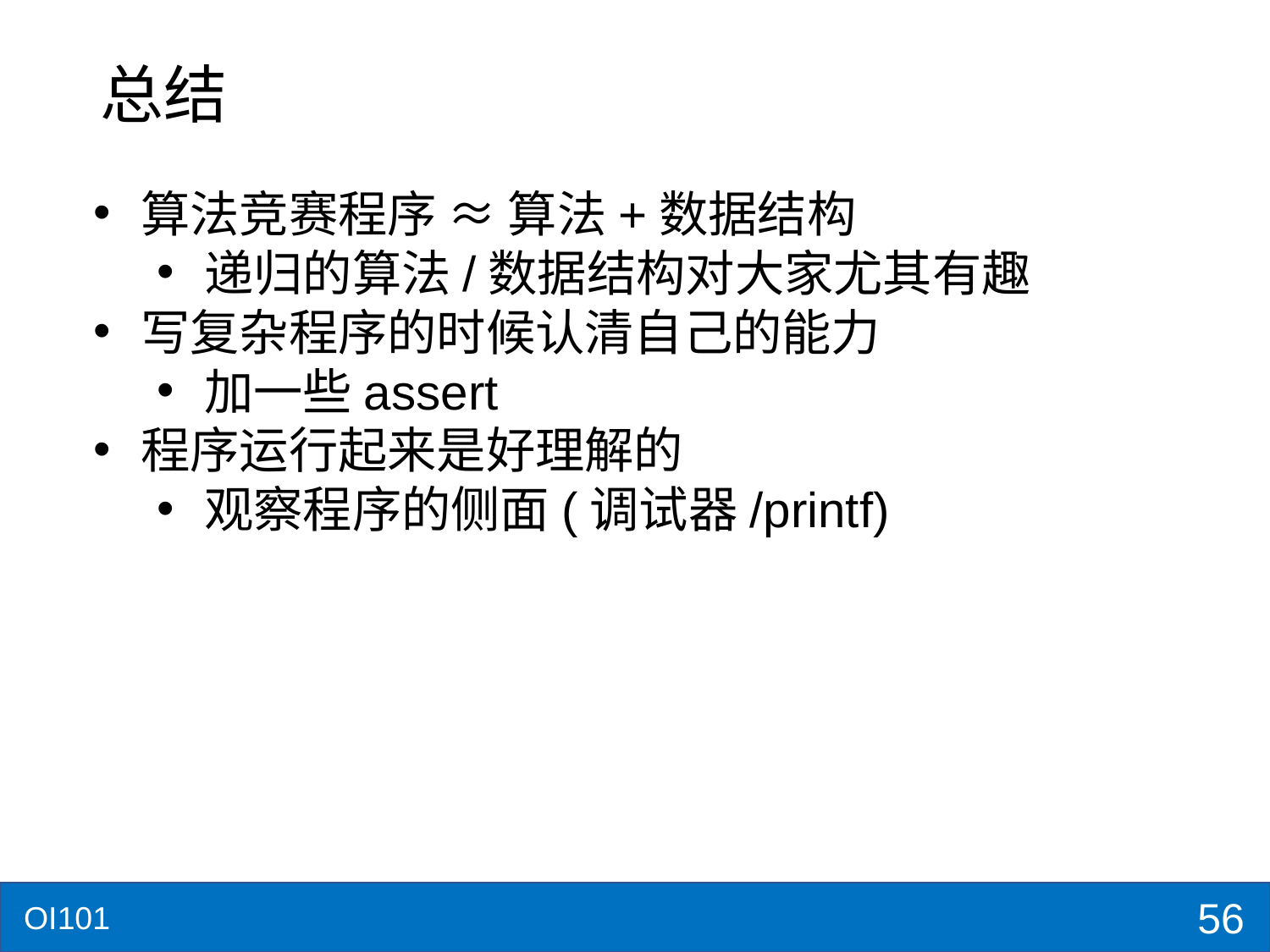

# 总结
算法竞赛程序 ≈ 算法+数据结构
递归的算法/数据结构对大家尤其有趣
写复杂程序的时候认清自己的能力
加一些assert
程序运行起来是好理解的
观察程序的侧面(调试器/printf)
56